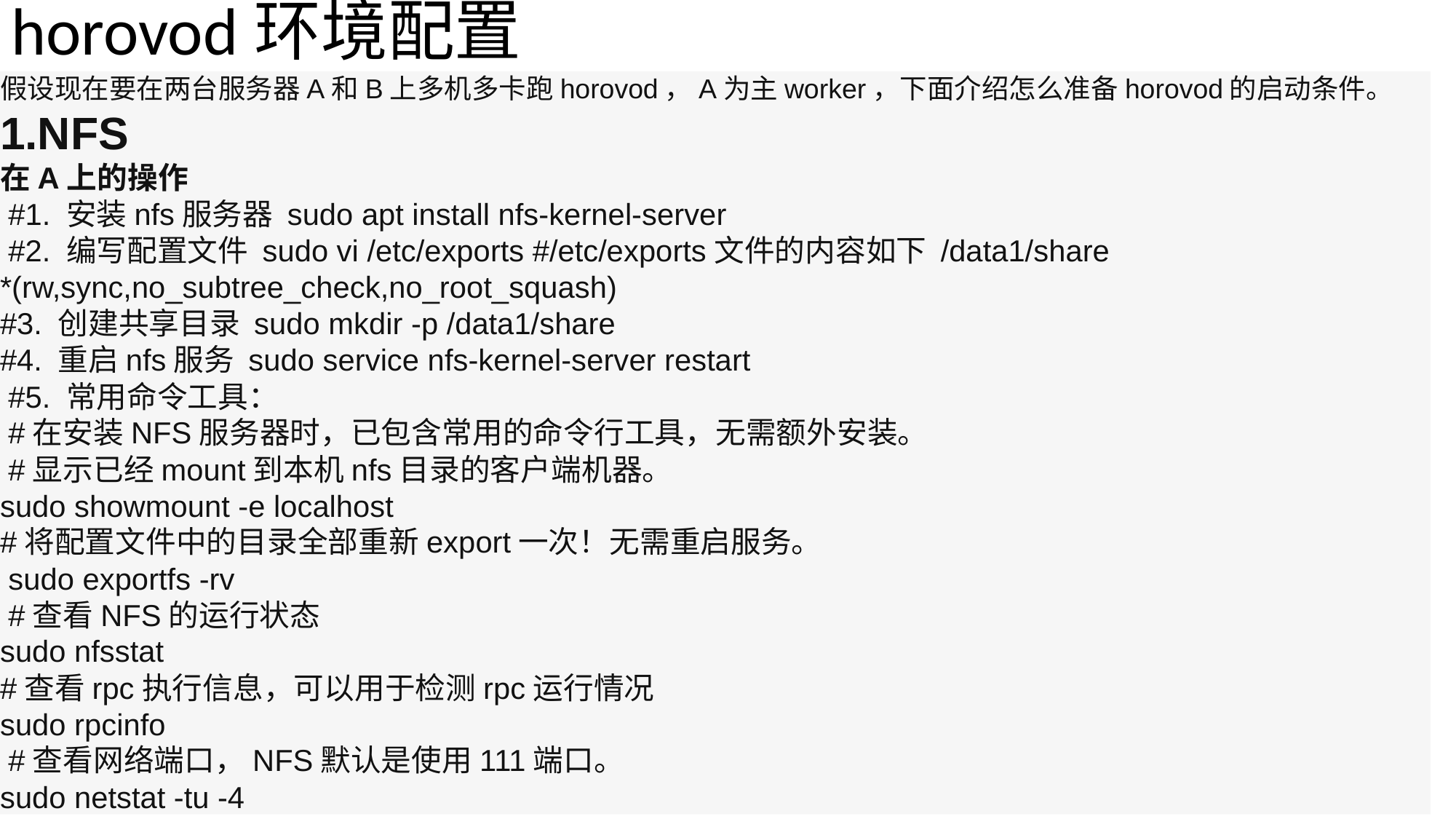

horovod环境配置
假设现在要在两台服务器A和B上多机多卡跑horovod，A为主worker，下面介绍怎么准备horovod的启动条件。
1.NFS
在A上的操作
 #1. 安装nfs服务器 sudo apt install nfs-kernel-server
​ #2. 编写配置文件 sudo vi /etc/exports #/etc/exports文件的内容如下 /data1/share *(rw,sync,no_subtree_check,no_root_squash) ​
#3. 创建共享目录 sudo mkdir -p /data1/share ​
#4. 重启nfs服务 sudo service nfs-kernel-server restart ​
 #5. 常用命令工具：
 #在安装NFS服务器时，已包含常用的命令行工具，无需额外安装。 ​
 #显示已经mount到本机nfs目录的客户端机器。
sudo showmount -e localhost ​
#将配置文件中的目录全部重新export一次！无需重启服务。
 sudo exportfs -rv
​ #查看NFS的运行状态
sudo nfsstat ​
#查看rpc执行信息，可以用于检测rpc运行情况
sudo rpcinfo ​
 #查看网络端口，NFS默认是使用111端口。
sudo netstat -tu -4